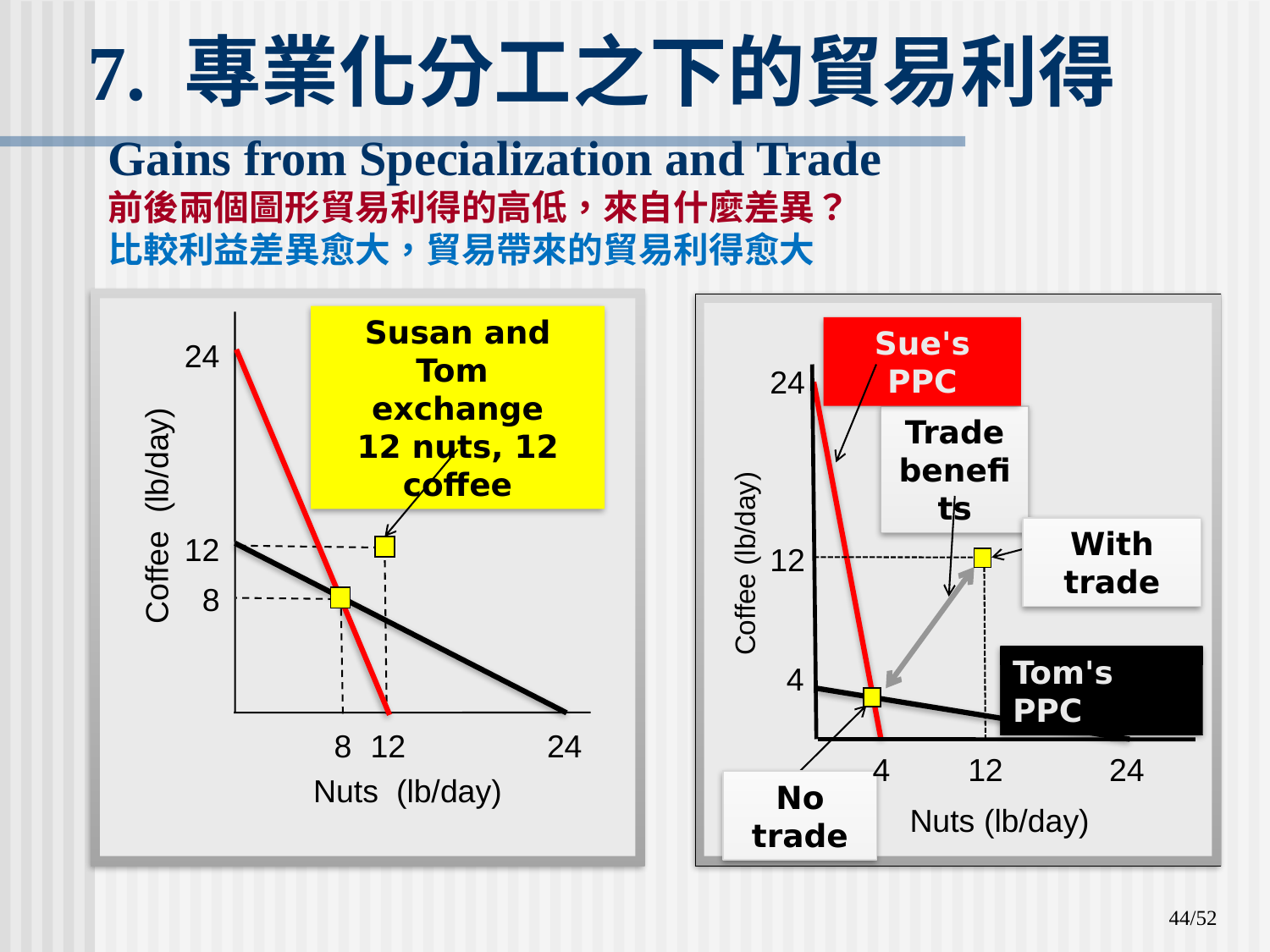

7. 專業化分工之下的貿易利得
Gains from Specialization and Trade
前後兩個圖形貿易利得的高低，來自什麼差異？
比較利益差異愈大，貿易帶來的貿易利得愈大

24

Coffee  (lb/day)
12

12
24
Nuts  (lb/day)

Sue's PPC
24
Trade benefits
With trade
12
Coffee (lb/day)

Tom's PPC
4

4
12
24
No trade
Nuts (lb/day)
Susan and Tom
exchange
12 nuts, 12 coffee

8

8